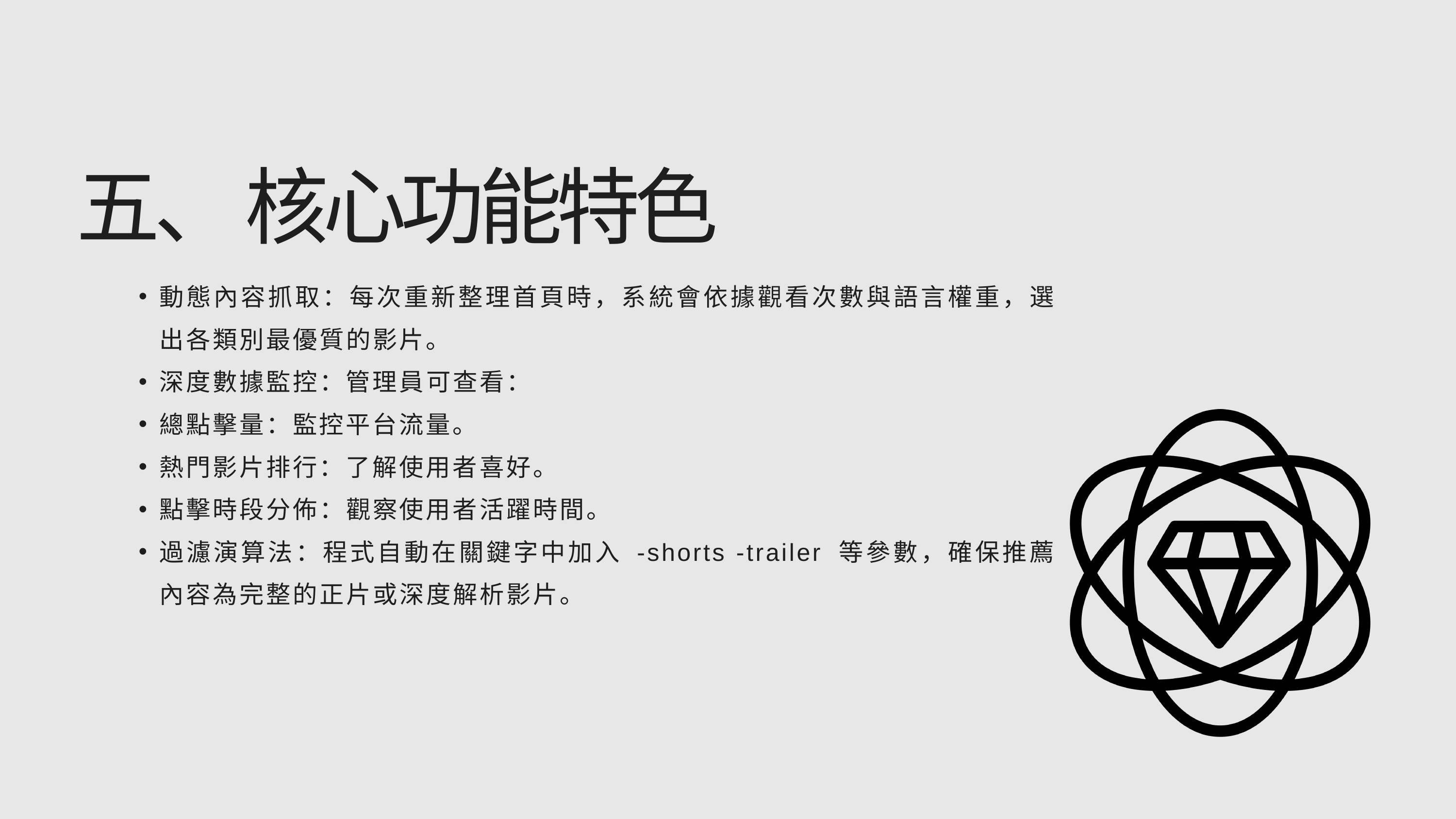

五、 核心功能特色
動態內容抓取：每次重新整理首頁時，系統會依據觀看次數與語言權重，選出各類別最優質的影片。
深度數據監控：管理員可查看：
總點擊量：監控平台流量。
熱門影片排行：了解使用者喜好。
點擊時段分佈：觀察使用者活躍時間。
過濾演算法：程式自動在關鍵字中加入 -shorts -trailer 等參數，確保推薦內容為完整的正片或深度解析影片。